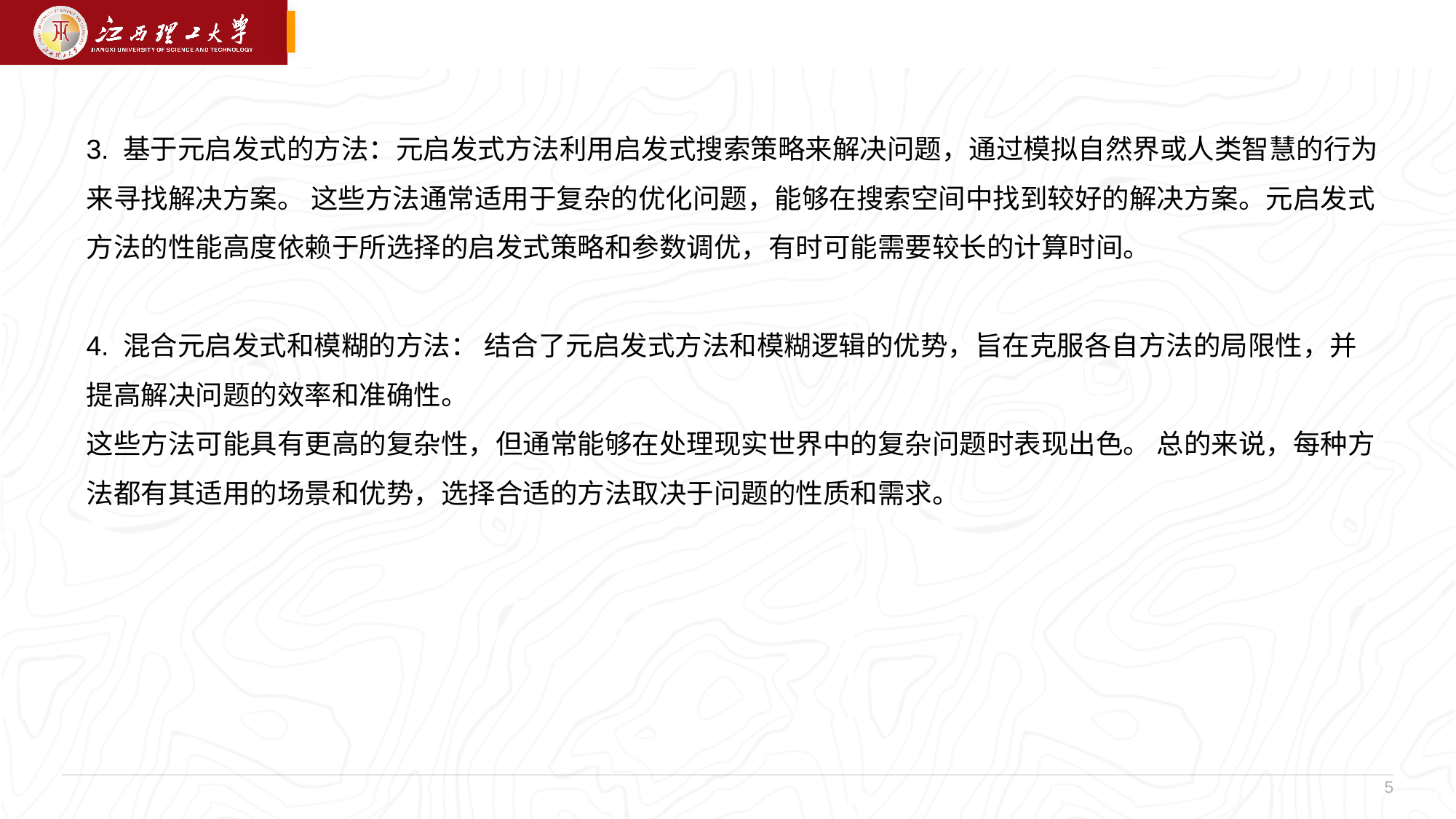

3. 基于元启发式的方法：元启发式方法利用启发式搜索策略来解决问题，通过模拟自然界或人类智慧的行为来寻找解决方案。 这些方法通常适用于复杂的优化问题，能够在搜索空间中找到较好的解决方案。元启发式方法的性能高度依赖于所选择的启发式策略和参数调优，有时可能需要较长的计算时间。

4. 混合元启发式和模糊的方法： 结合了元启发式方法和模糊逻辑的优势，旨在克服各自方法的局限性，并提高解决问题的效率和准确性。
这些方法可能具有更高的复杂性，但通常能够在处理现实世界中的复杂问题时表现出色。 总的来说，每种方法都有其适用的场景和优势，选择合适的方法取决于问题的性质和需求。
5